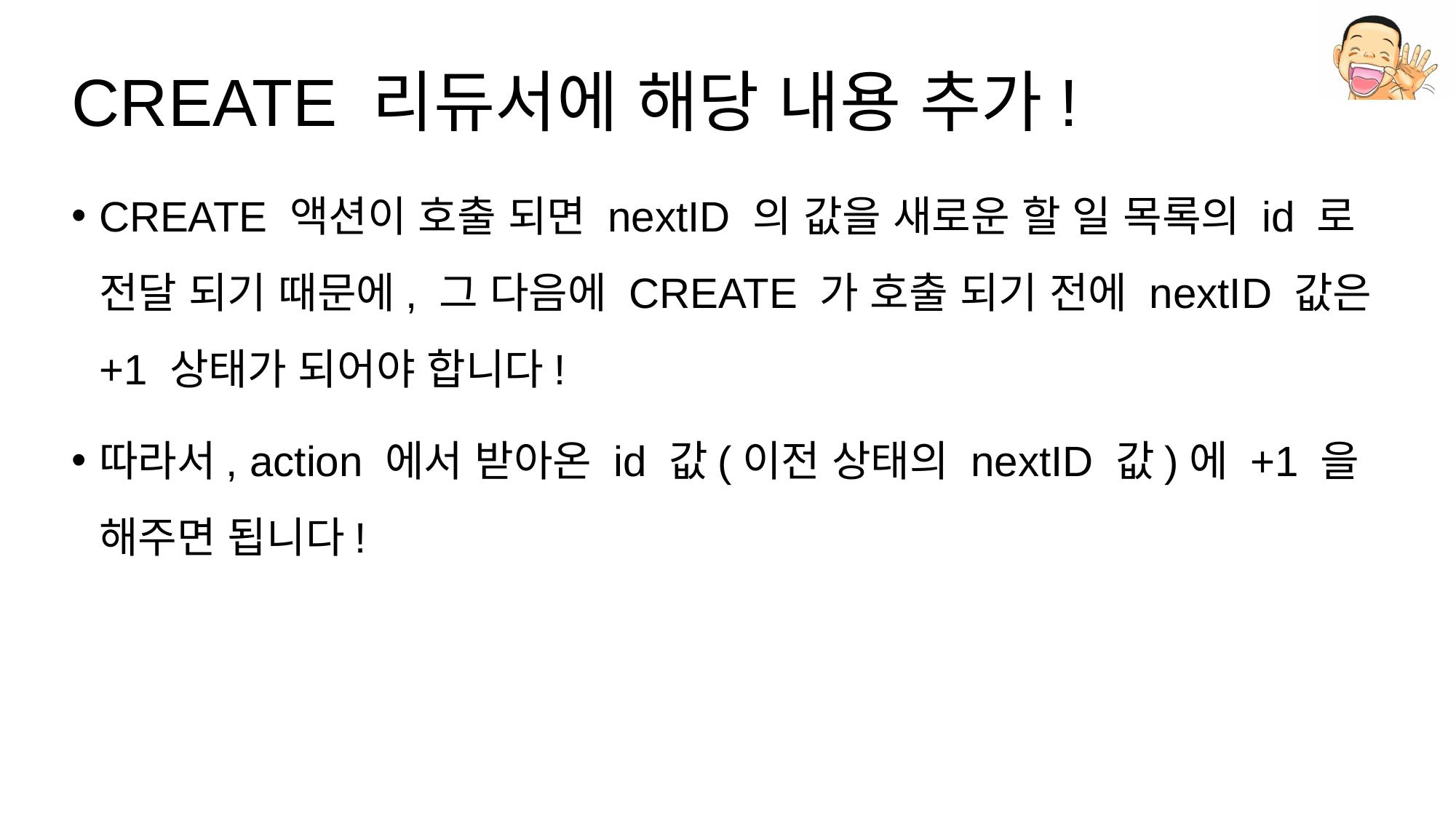

# CREATE 리듀서에 해당 내용 추가!
CREATE 액션이 호출 되면 nextID 의 값을 새로운 할 일 목록의 id 로 전달 되기 때문에, 그 다음에 CREATE 가 호출 되기 전에 nextID 값은 +1 상태가 되어야 합니다!
따라서, action 에서 받아온 id 값(이전 상태의 nextID 값)에 +1 을 해주면 됩니다!